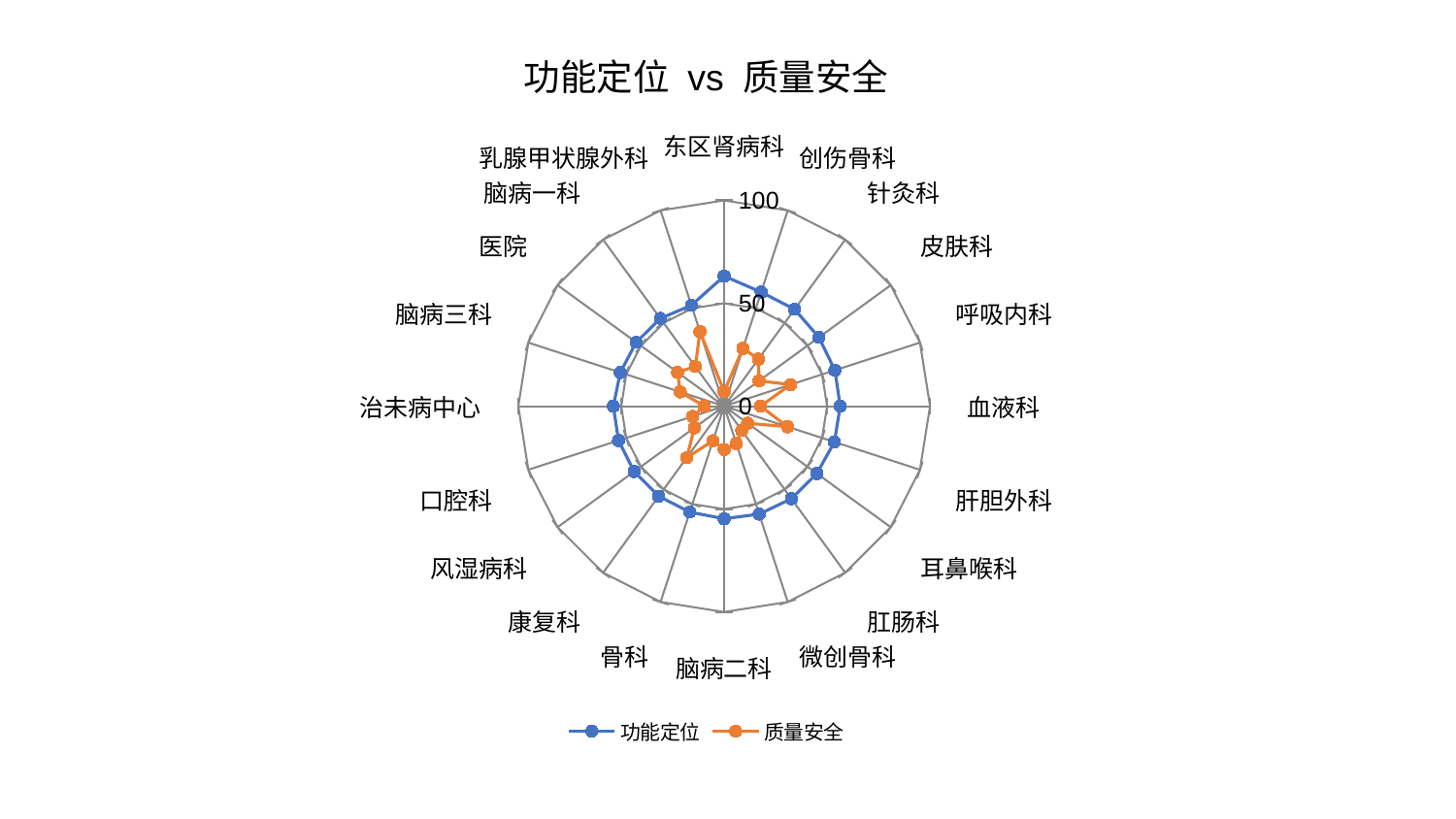

### Chart: 功能定位 vs 质量安全

| Category | 功能定位 | 质量安全 |
|---|---|---|
| 东区肾病科 | 63.20745350220861 | 7.119863347231797 |
| 创伤骨科 | 58.262652276837215 | 29.54497527114499 |
| 针灸科 | 58.20988624647264 | 28.317378596028767 |
| 皮肤科 | 56.88499821572404 | 20.94833175006622 |
| 呼吸内科 | 56.55893392209516 | 33.9443648679642 |
| 血液科 | 56.39840087586584 | 17.691299043938606 |
| 肝胆外科 | 56.314898627285395 | 32.40234491843003 |
| 耳鼻喉科 | 55.68746870372881 | 14.09677645558819 |
| 肛肠科 | 55.55992452797738 | 14.549544866399476 |
| 微创骨科 | 55.14460265468392 | 19.08073090038848 |
| 脑病二科 | 54.70253633957577 | 21.039120044169604 |
| 骨科 | 54.104734868007405 | 17.69430224354701 |
| 康复科 | 54.08186573772173 | 30.943759693864894 |
| 风湿病科 | 54.03620024783467 | 17.85503862729547 |
| 口腔科 | 53.94948251441262 | 16.121064913479326 |
| 治未病中心 | 53.83963303194287 | 9.595735419264978 |
| 脑病三科 | 53.06063335965176 | 22.47263793173928 |
| 医院 | 52.82329442959482 | 28.023194127700627 |
| 脑病一科 | 52.70072183099394 | 23.865686131496325 |
| 乳腺甲状腺外科 | 51.571986105665665 | 38.08709583033759 |
31